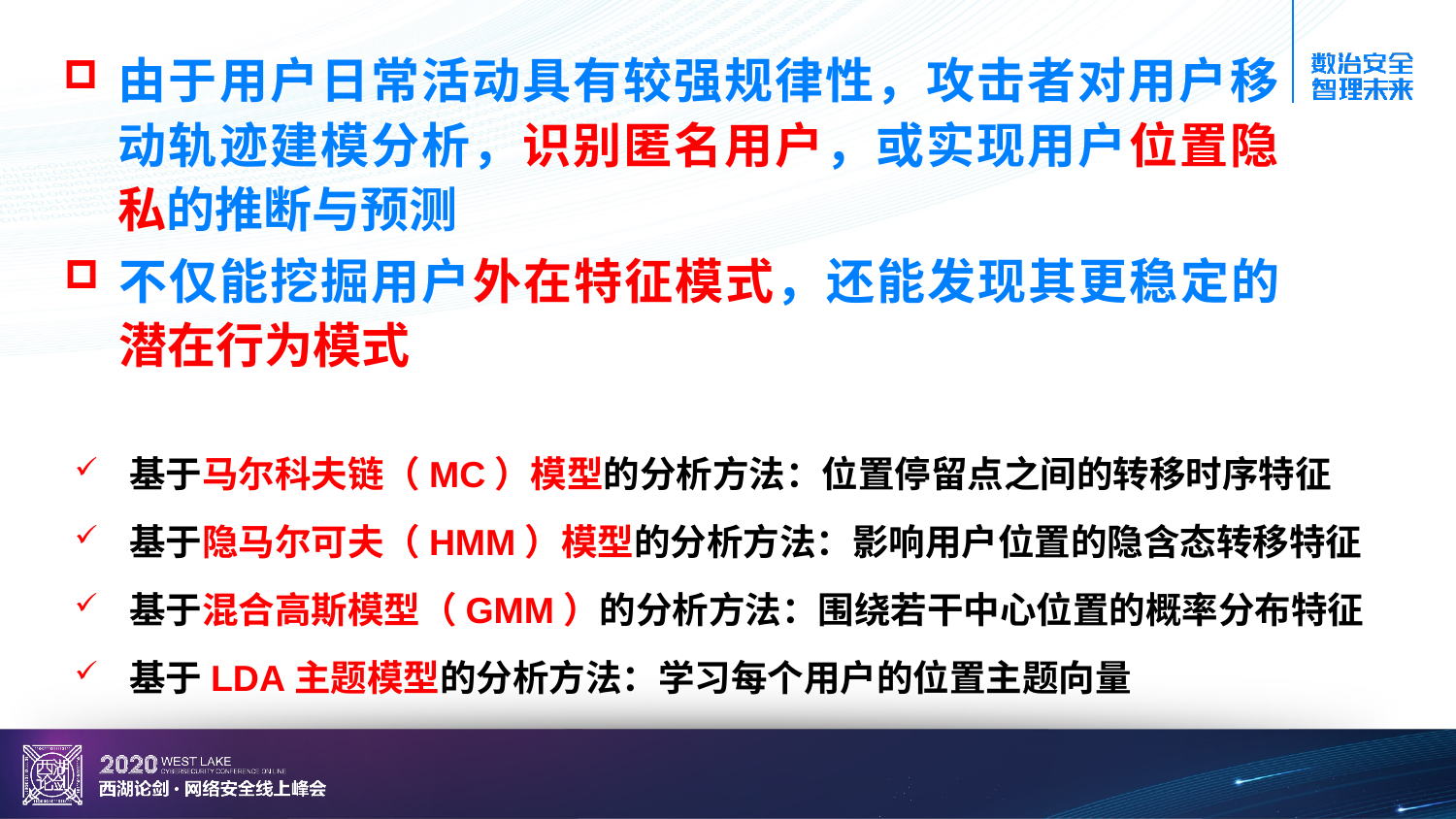

由于用户日常活动具有较强规律性，攻击者对用户移动轨迹建模分析，识别匿名用户，或实现用户位置隐私的推断与预测
不仅能挖掘用户外在特征模式，还能发现其更稳定的潜在行为模式
基于马尔科夫链（MC）模型的分析方法：位置停留点之间的转移时序特征
基于隐马尔可夫（HMM）模型的分析方法：影响用户位置的隐含态转移特征
基于混合高斯模型（GMM）的分析方法：围绕若干中心位置的概率分布特征
基于LDA主题模型的分析方法：学习每个用户的位置主题向量